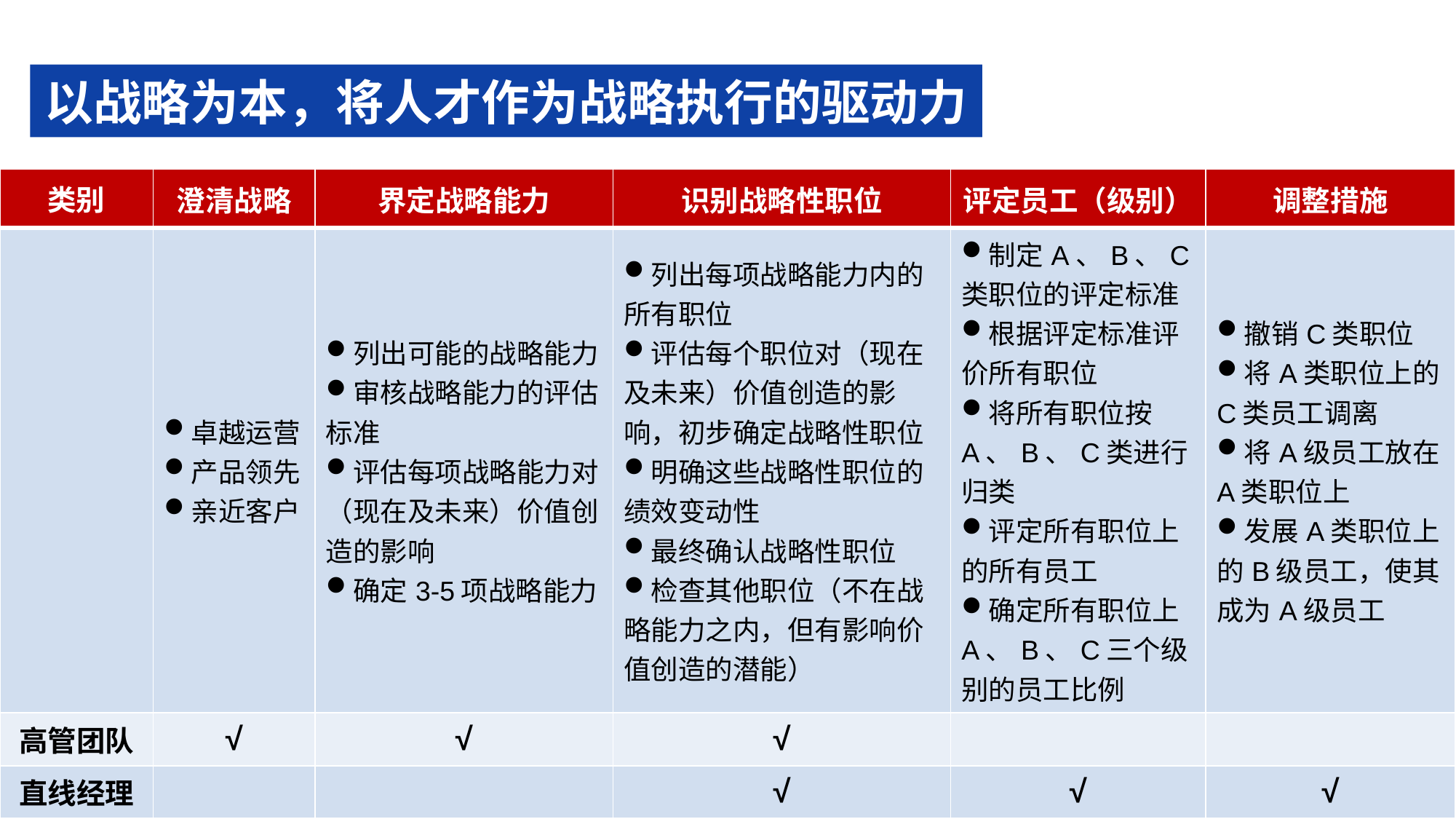

以战略为本，将人才作为战略执行的驱动力
| 类别 | 澄清战略 | 界定战略能力 | 识别战略性职位 | 评定员工（级别） | 调整措施 |
| --- | --- | --- | --- | --- | --- |
|  | 卓越运营 产品领先 亲近客户 | 列出可能的战略能力 审核战略能力的评估标准 评估每项战略能力对（现在及未来）价值创造的影响 确定3-5项战略能力 | 列出每项战略能力内的所有职位 评估每个职位对（现在及未来）价值创造的影响，初步确定战略性职位 明确这些战略性职位的绩效变动性 最终确认战略性职位 检查其他职位（不在战略能力之内，但有影响价值创造的潜能） | 制定A、B、C类职位的评定标准 根据评定标准评价所有职位 将所有职位按A、B、C类进行归类 评定所有职位上的所有员工 确定所有职位上A、B、C三个级别的员工比例 | 撤销C类职位 将A类职位上的C类员工调离 将A级员工放在A类职位上 发展A类职位上的B级员工，使其成为A级员工 |
| 高管团队 | √ | √ | √ |  |  |
| 直线经理 |  |  | √ | √ | √ |
| HR部门 |  |  | √ | √ | √ |